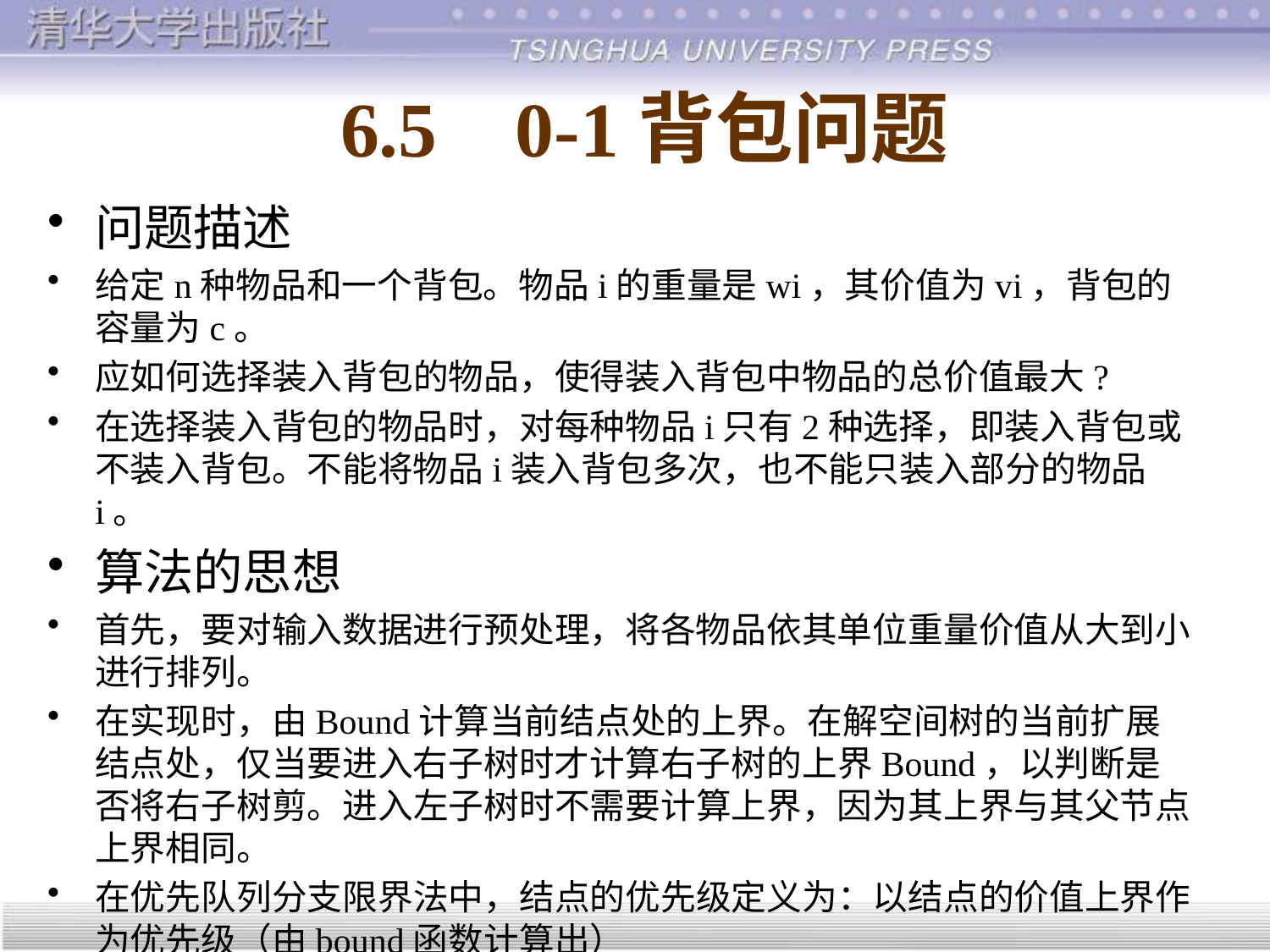

# 6.5    0-1背包问题
问题描述
给定n种物品和一个背包。物品i的重量是wi，其价值为vi，背包的容量为c。
应如何选择装入背包的物品，使得装入背包中物品的总价值最大?
在选择装入背包的物品时，对每种物品i只有2种选择，即装入背包或不装入背包。不能将物品i装入背包多次，也不能只装入部分的物品i。
算法的思想
首先，要对输入数据进行预处理，将各物品依其单位重量价值从大到小进行排列。
在实现时，由Bound计算当前结点处的上界。在解空间树的当前扩展结点处，仅当要进入右子树时才计算右子树的上界Bound，以判断是否将右子树剪。进入左子树时不需要计算上界，因为其上界与其父节点上界相同。
在优先队列分支限界法中，结点的优先级定义为：以结点的价值上界作为优先级（由bound函数计算出）